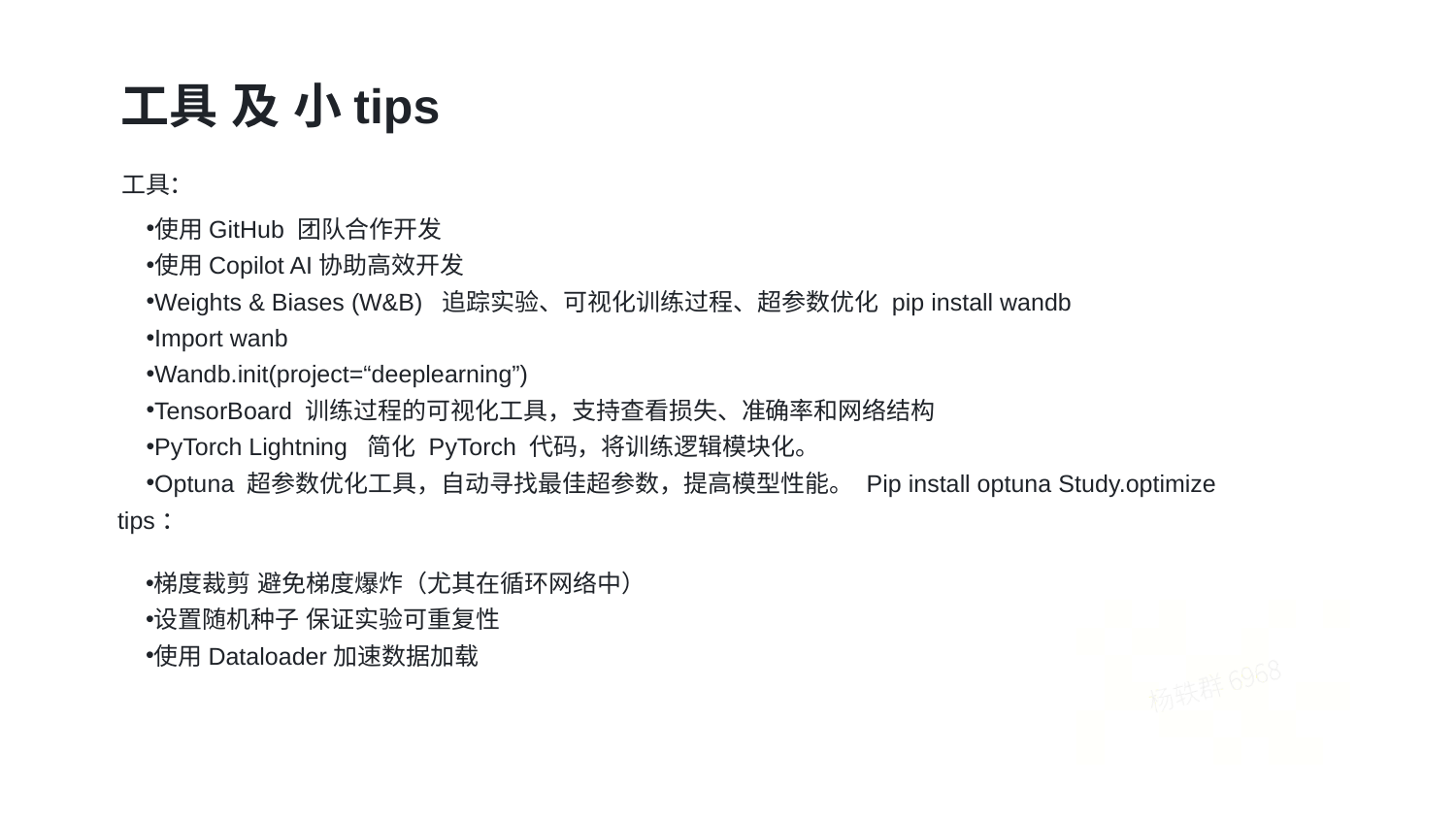

工具 及 小tips
工具：
使用GitHub 团队合作开发
使用Copilot AI协助高效开发
Weights & Biases (W&B)  追踪实验、可视化训练过程、超参数优化 pip install wandb
Import wanb
Wandb.init(project=“deeplearning”)
TensorBoard 训练过程的可视化工具，支持查看损失、准确率和网络结构
PyTorch Lightning  简化 PyTorch 代码，将训练逻辑模块化。
Optuna 超参数优化工具，自动寻找最佳超参数，提高模型性能。 Pip install optuna Study.optimize

 tips：
梯度裁剪 避免梯度爆炸（尤其在循环网络中）
设置随机种子 保证实验可重复性
使用Dataloader加速数据加载